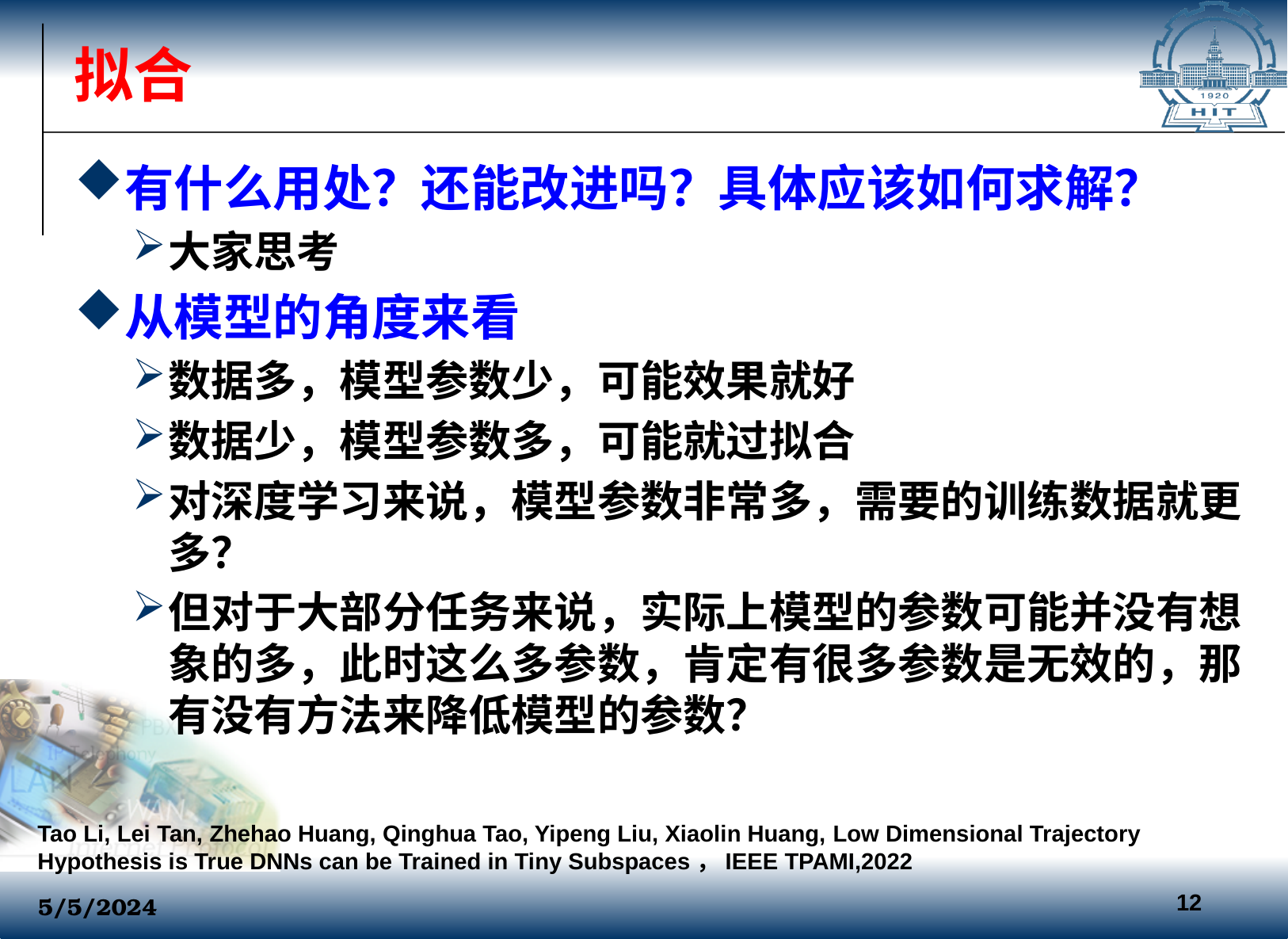

# 拟合
有什么用处？还能改进吗？具体应该如何求解？
大家思考
从模型的角度来看
数据多，模型参数少，可能效果就好
数据少，模型参数多，可能就过拟合
对深度学习来说，模型参数非常多，需要的训练数据就更多？
但对于大部分任务来说，实际上模型的参数可能并没有想象的多，此时这么多参数，肯定有很多参数是无效的，那有没有方法来降低模型的参数？

Tao Li, Lei Tan, Zhehao Huang, Qinghua Tao, Yipeng Liu, Xiaolin Huang, Low Dimensional Trajectory Hypothesis is True DNNs can be Trained in Tiny Subspaces，IEEE TPAMI,2022